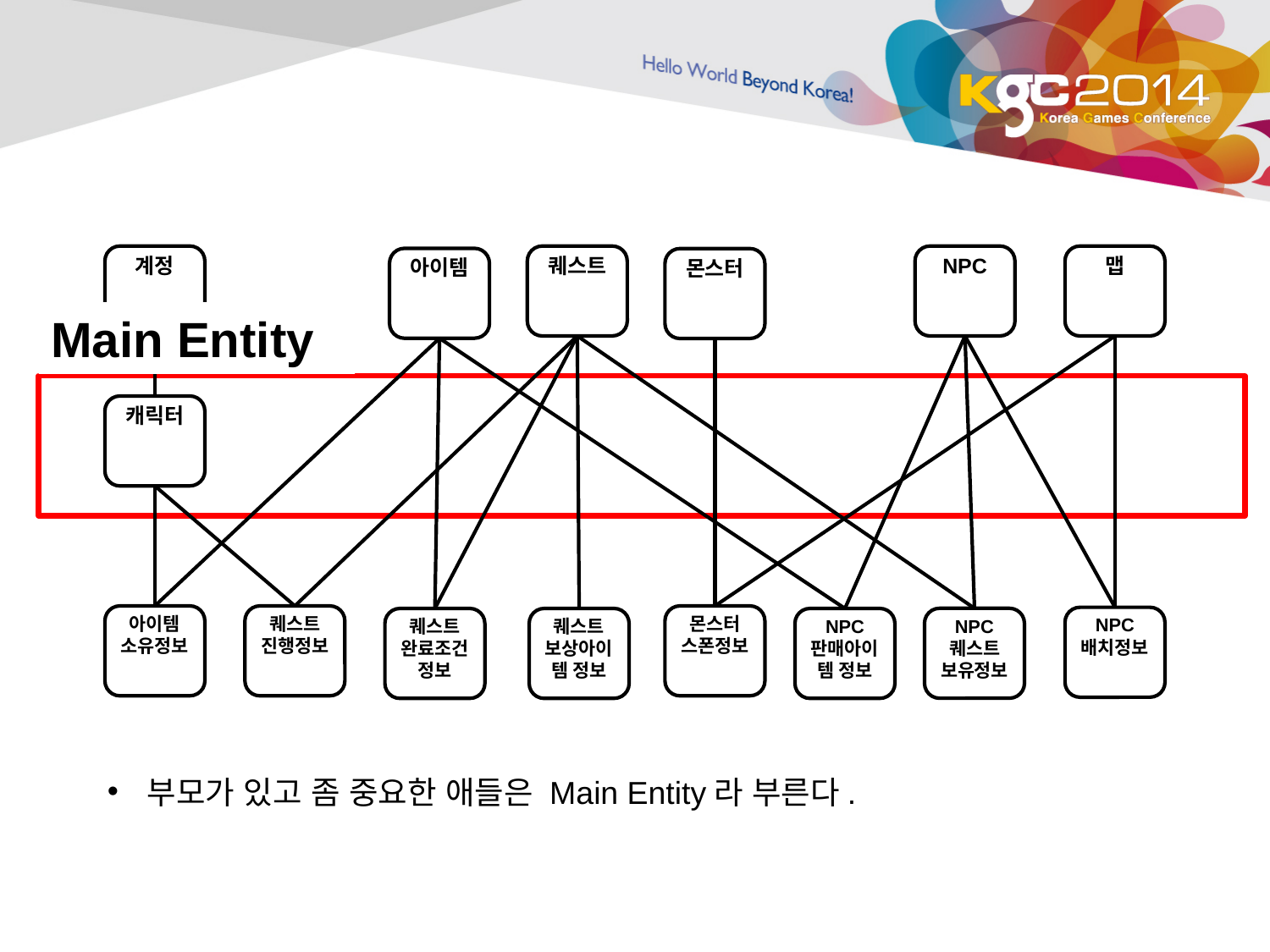

퀘스트

계정

NPC

맵

아이템

몬스터
Main Entity

캐릭터

아이템 소유정보

퀘스트 진행정보

몬스터
스폰정보

NPC
배치정보

NPC
퀘스트
보유정보

퀘스트 보상아이템 정보

퀘스트 완료조건 정보

NPC
판매아이템 정보
부모가 있고 좀 중요한 애들은 Main Entity라 부른다.